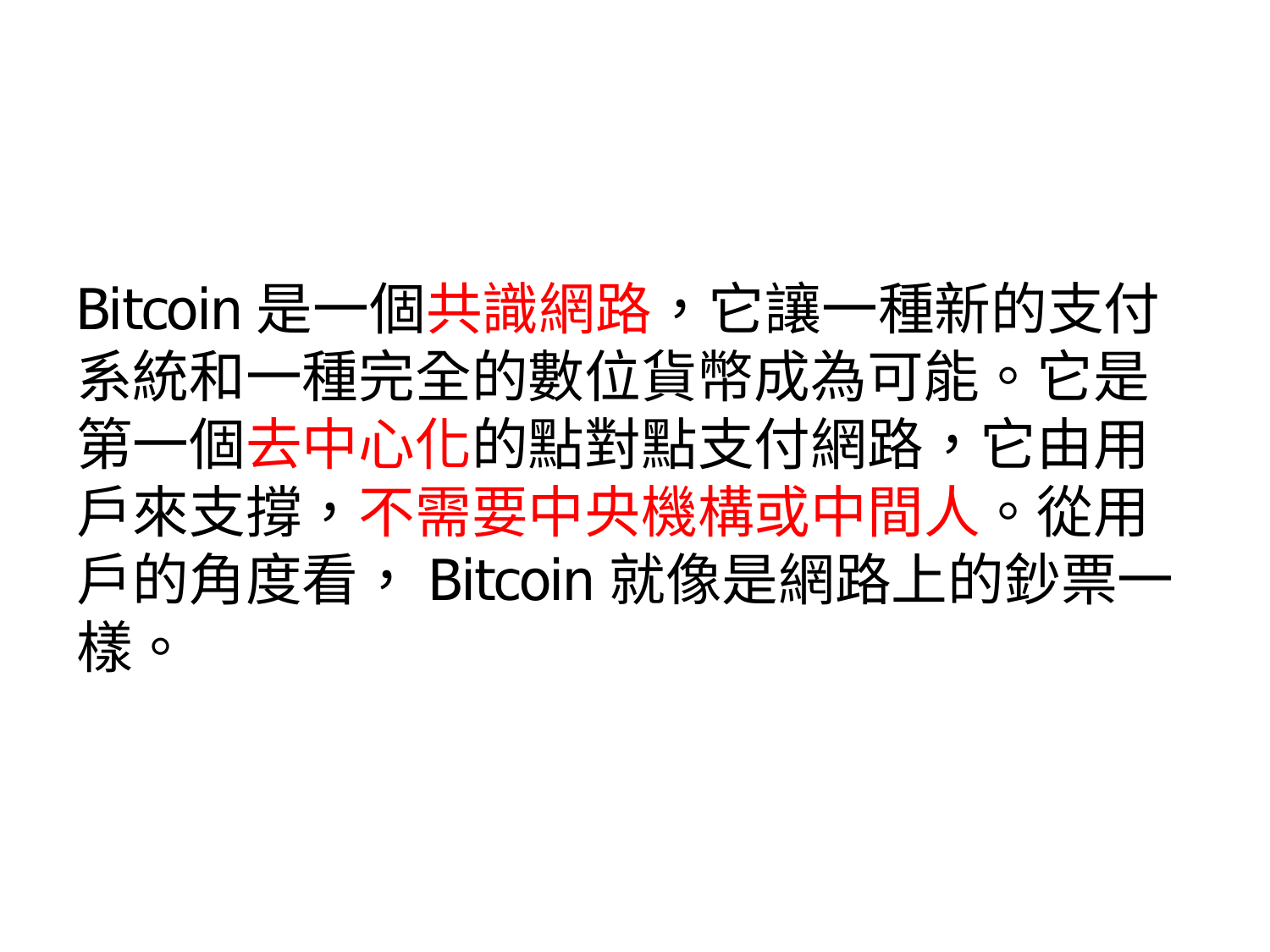

Bitcoin是一個共識網路，它讓一種新的支付系統和一種完全的數位貨幣成為可能。它是第一個去中心化的點對點支付網路，它由用戶來支撐，不需要中央機構或中間人。從用戶的角度看，Bitcoin就像是網路上的鈔票一樣。